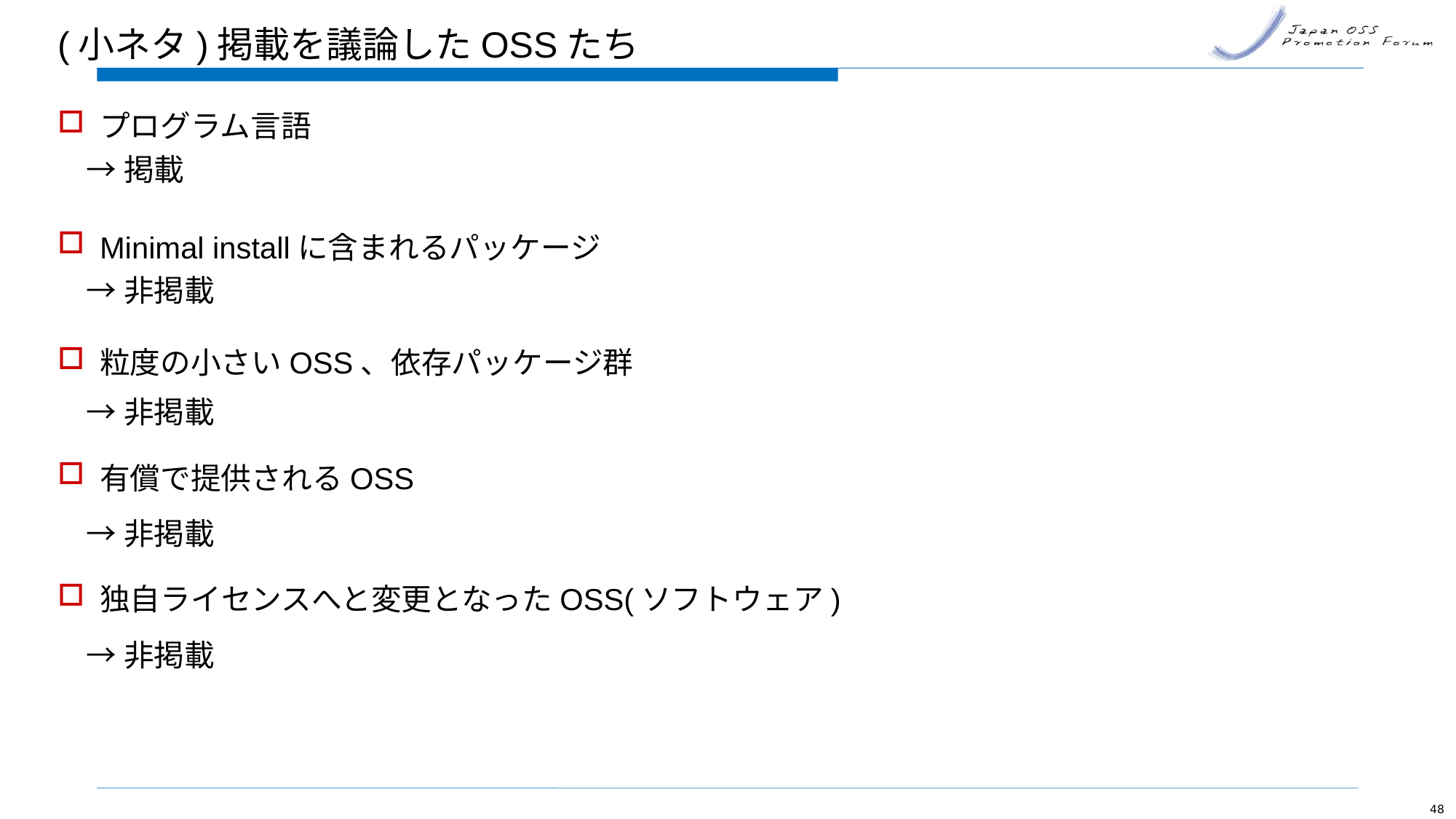

# (小ネタ)掲載を議論したOSSたち
プログラム言語

Minimal installに含まれるパッケージ
粒度の小さいOSS、依存パッケージ群
有償で提供されるOSS

独自ライセンスへと変更となったOSS(ソフトウェア)

→掲載

→非掲載

→非掲載

→非掲載

→非掲載

48